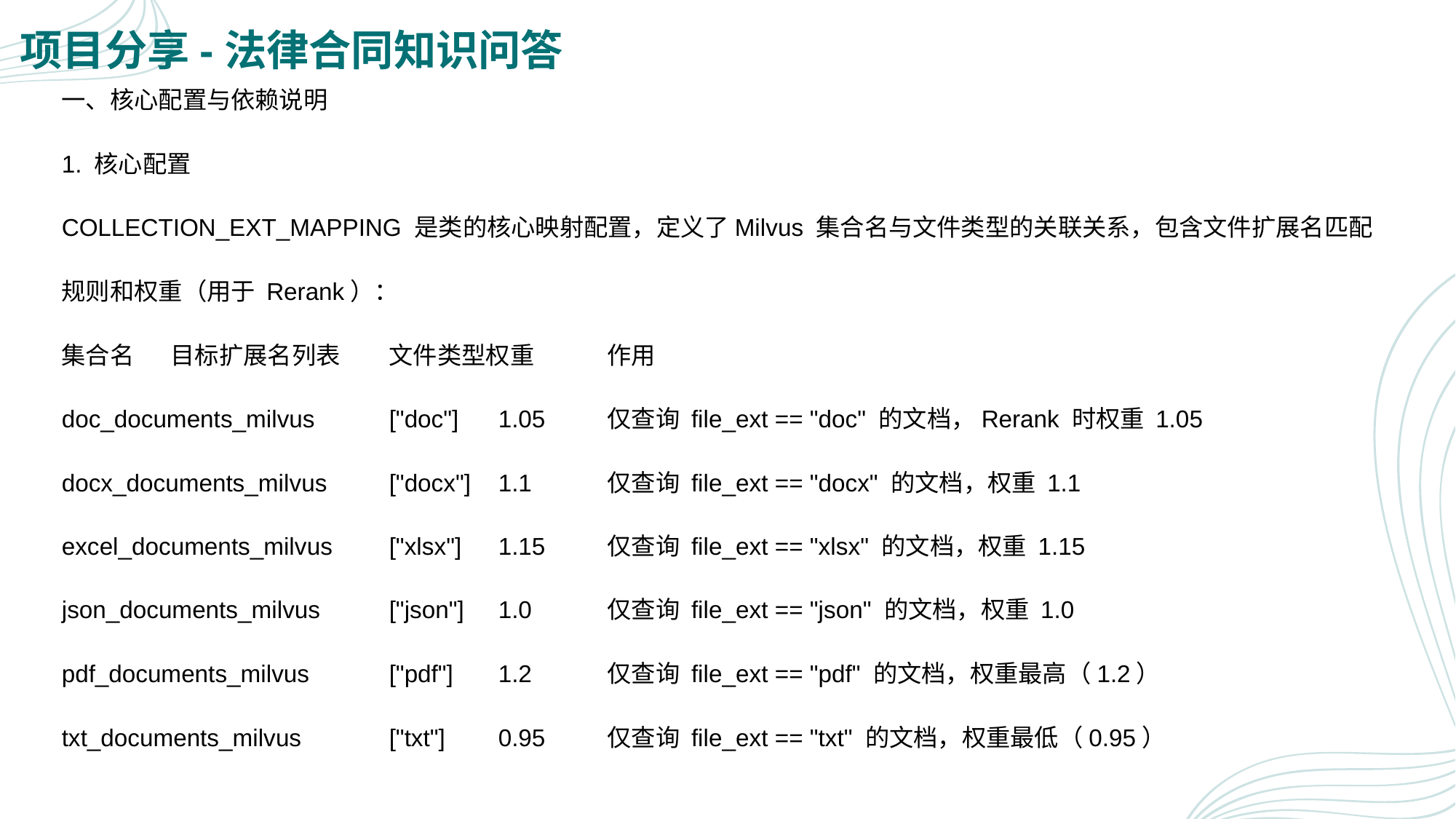

# 项目分享-法律合同知识问答
一、核心配置与依赖说明
1. 核心配置
COLLECTION_EXT_MAPPING 是类的核心映射配置，定义了Milvus 集合名与文件类型的关联关系，包含文件扩展名匹配
规则和权重（用于 Rerank）：
集合名	目标扩展名列表	文件类型权重	作用
doc_documents_milvus	["doc"]	1.05	仅查询 file_ext == "doc" 的文档，Rerank 时权重 1.05
docx_documents_milvus	["docx"]	1.1	仅查询 file_ext == "docx" 的文档，权重 1.1
excel_documents_milvus	["xlsx"]	1.15	仅查询 file_ext == "xlsx" 的文档，权重 1.15
json_documents_milvus	["json"]	1.0	仅查询 file_ext == "json" 的文档，权重 1.0
pdf_documents_milvus	["pdf"]	1.2	仅查询 file_ext == "pdf" 的文档，权重最高（1.2）
txt_documents_milvus	["txt"]	0.95	仅查询 file_ext == "txt" 的文档，权重最低（0.95）